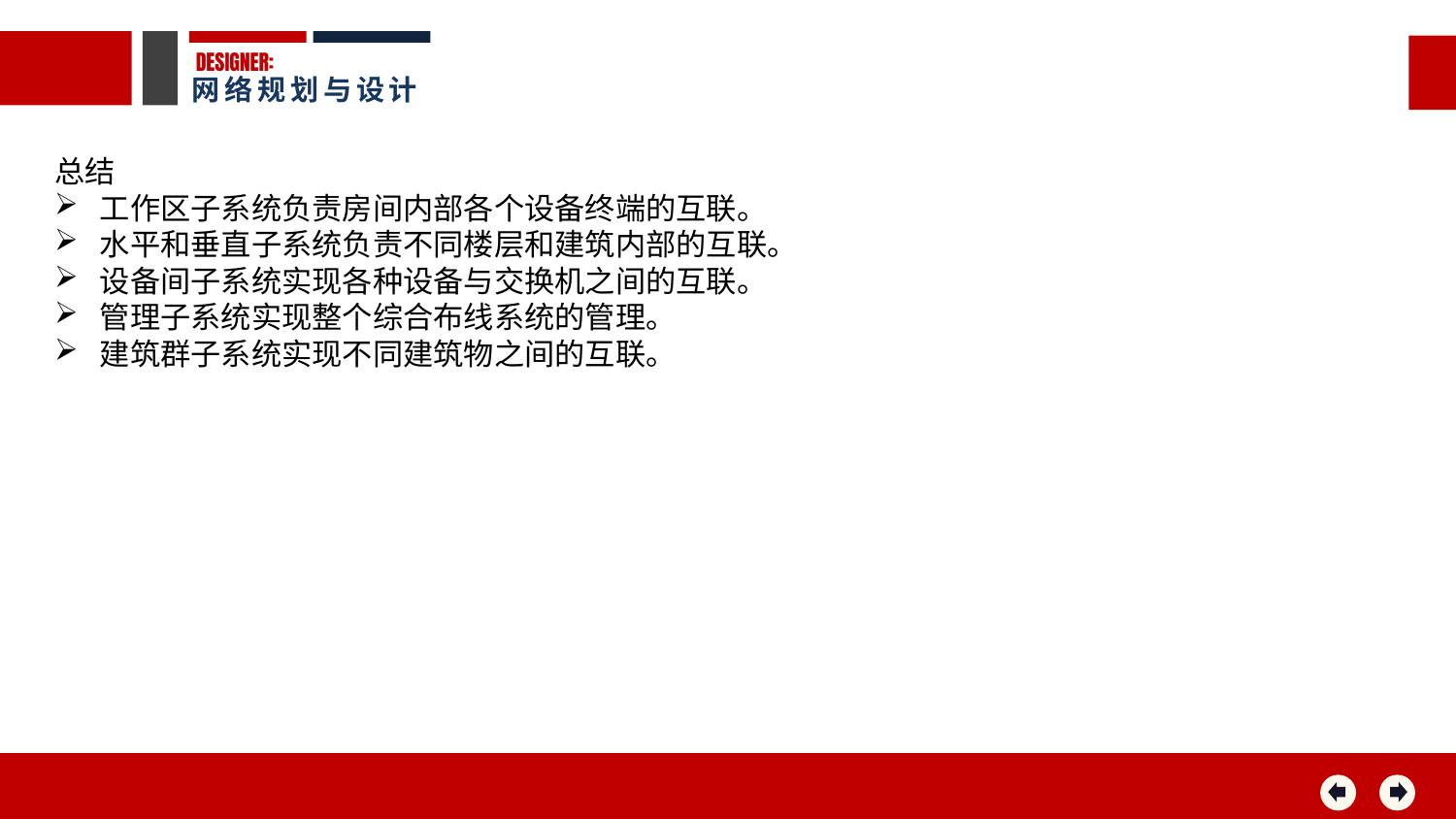

DESIGNER:
网络规划与设计
总结
工作区子系统负责房间内部各个设备终端的互联。
水平和垂直子系统负责不同楼层和建筑内部的互联。
设备间子系统实现各种设备与交换机之间的互联。
管理子系统实现整个综合布线系统的管理。
建筑群子系统实现不同建筑物之间的互联。